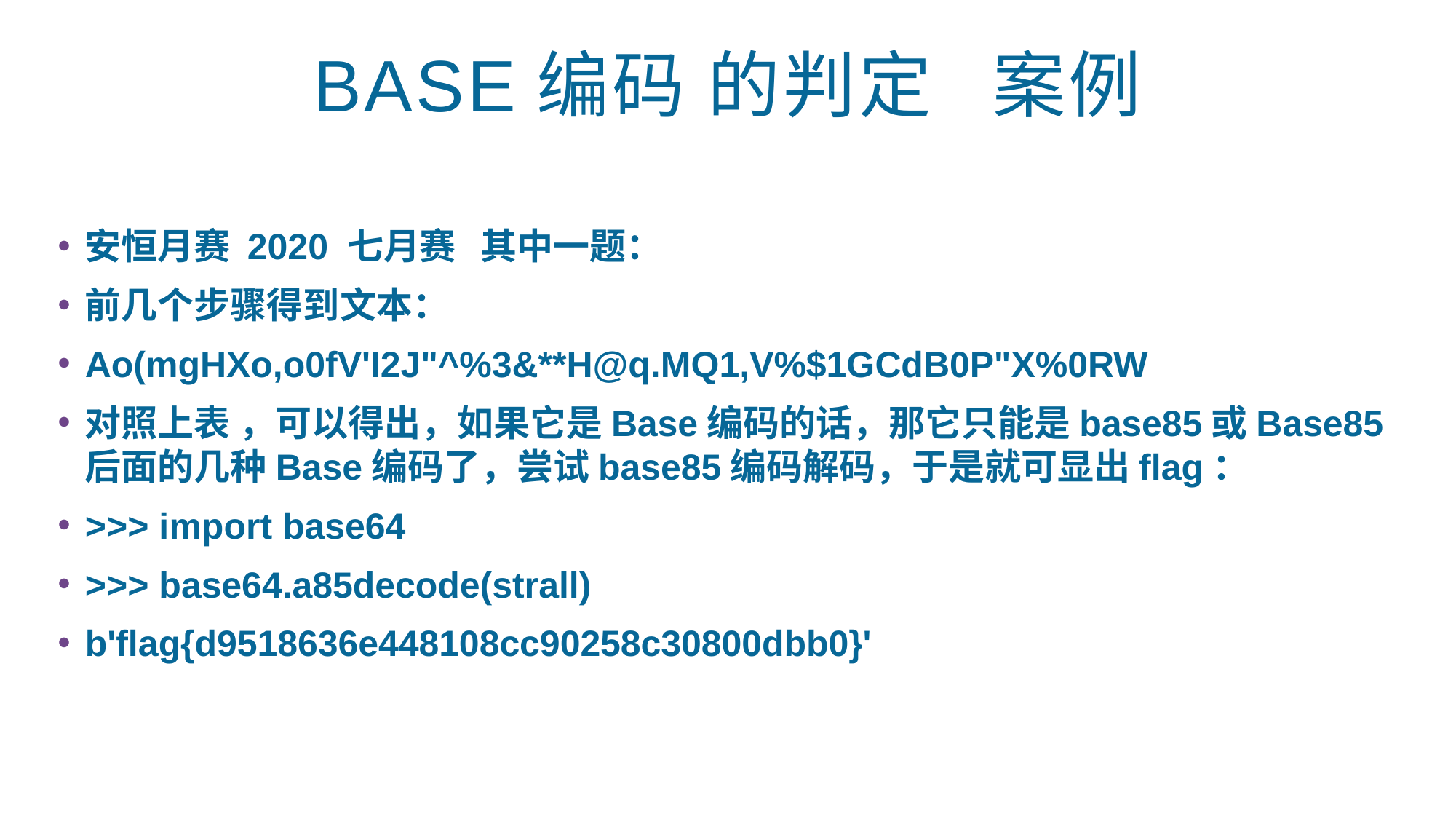

# BASE编码 的判定   案例
安恒月赛 2020 七月赛   其中一题：
前几个步骤得到文本：
Ao(mgHXo,o0fV'I2J"^%3&**H@q.MQ1,V%$1GCdB0P"X%0RW
对照上表 ，可以得出，如果它是Base编码的话，那它只能是base85或Base85后面的几种Base编码了，尝试base85编码解码，于是就可显出flag：
>>> import base64
>>> base64.a85decode(strall)
b'flag{d9518636e448108cc90258c30800dbb0}'